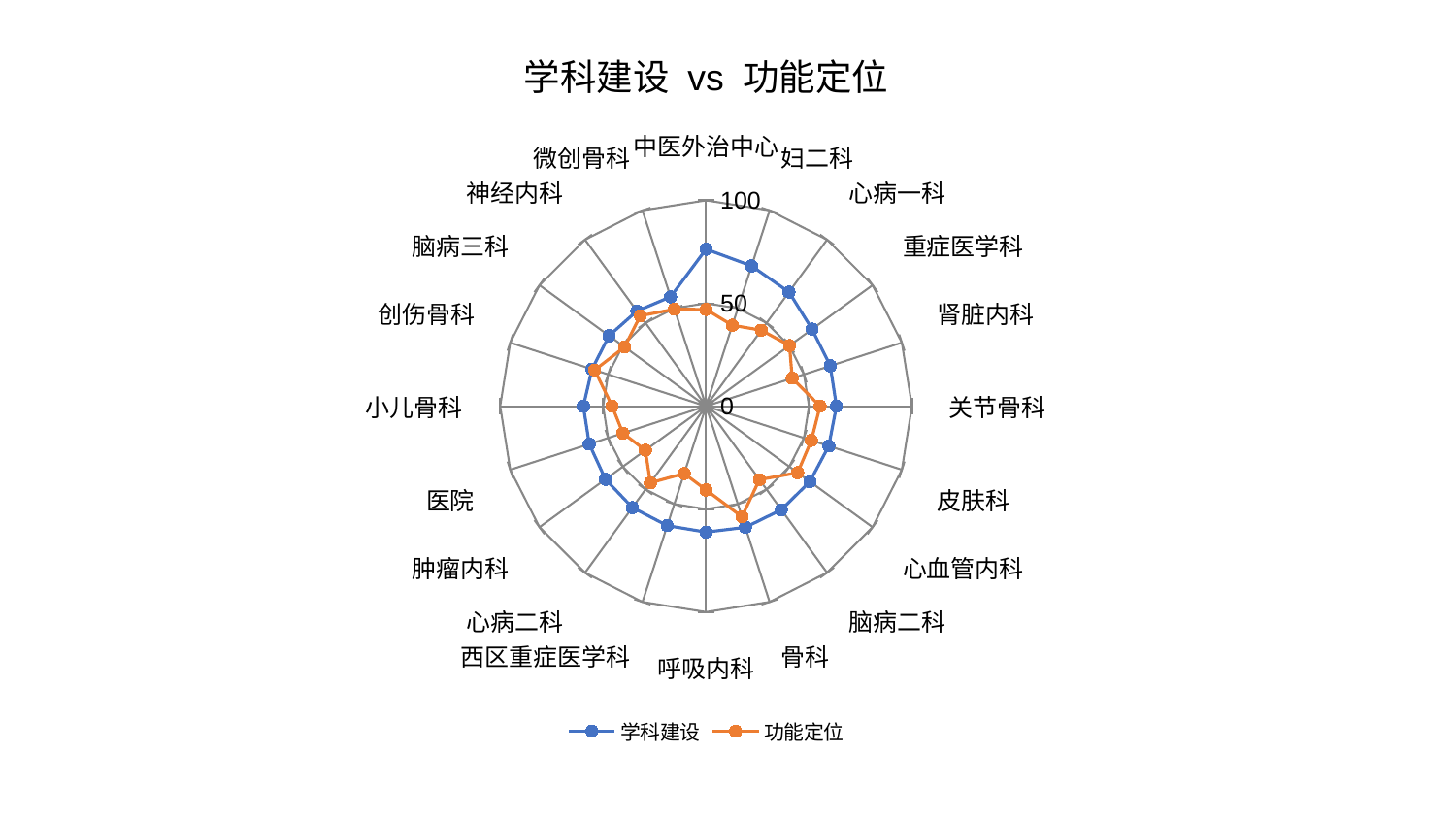

### Chart: 学科建设 vs 功能定位

| Category | 学科建设 | 功能定位 |
|---|---|---|
| 中医外治中心 | 76.28553972708583 | 47.02053098308309 |
| 妇二科 | 71.63973414520663 | 41.34259221250522 |
| 心病一科 | 68.53959469464681 | 45.65462577034499 |
| 重症医学科 | 63.680985299645684 | 50.12642560349557 |
| 肾脏内科 | 63.451833734354686 | 44.02102433132825 |
| 关节骨科 | 63.35932568338744 | 55.37781853504014 |
| 皮肤科 | 62.68838581149956 | 53.785611904136495 |
| 心血管内科 | 62.36480846214874 | 54.996953859215985 |
| 脑病二科 | 62.20570442110864 | 44.12332600033684 |
| 骨科 | 61.894901075284544 | 56.482660857378896 |
| 呼吸内科 | 61.1861354219699 | 40.72363882072276 |
| 西区重症医学科 | 61.02884974198605 | 34.41523781243281 |
| 心病二科 | 60.90677497014662 | 46.01061021417336 |
| 肿瘤内科 | 60.41747922717286 | 36.42812967329333 |
| 医院 | 59.65001363601698 | 42.44821942624796 |
| 小儿骨科 | 59.59845431448818 | 45.60725608385436 |
| 创伤骨科 | 58.256665542351605 | 56.87224126166149 |
| 脑病三科 | 58.254130710234044 | 48.90283513096874 |
| 神经内科 | 57.12398859545483 | 54.30855317453403 |
| 微创骨科 | 55.82989116387046 | 49.55159407386648 |
14